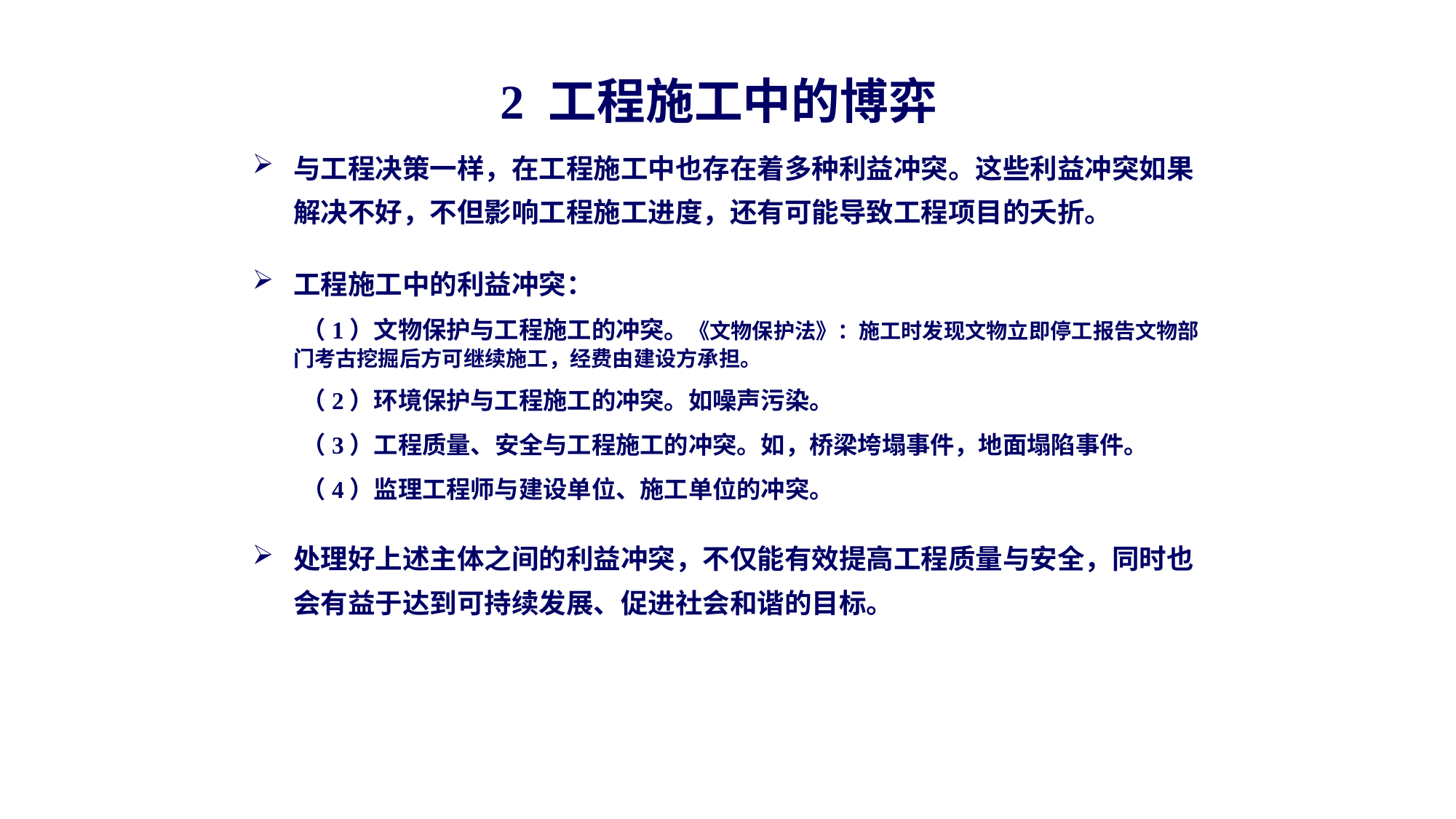

2 工程施工中的博弈
与工程决策一样，在工程施工中也存在着多种利益冲突。这些利益冲突如果解决不好，不但影响工程施工进度，还有可能导致工程项目的夭折。
工程施工中的利益冲突：
        （1）文物保护与工程施工的冲突。《文物保护法》：施工时发现文物立即停工报告文物部门考古挖掘后方可继续施工，经费由建设方承担。
        （2）环境保护与工程施工的冲突。如噪声污染。
        （3）工程质量、安全与工程施工的冲突。如，桥梁垮塌事件，地面塌陷事件。
        （4）监理工程师与建设单位、施工单位的冲突。
处理好上述主体之间的利益冲突，不仅能有效提高工程质量与安全，同时也会有益于达到可持续发展、促进社会和谐的目标。